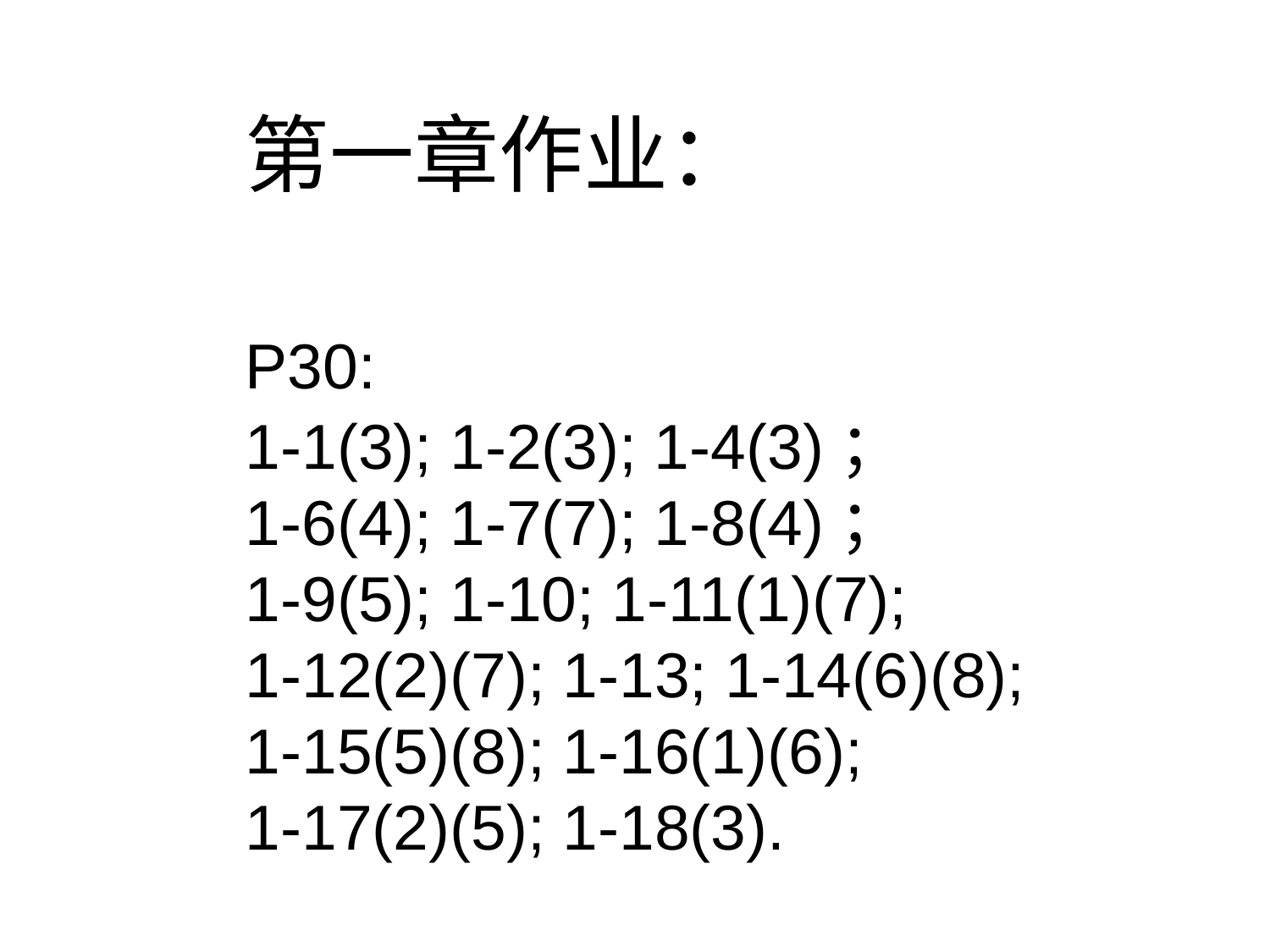

第一章作业：

P30:
1-1(3); 1-2(3); 1-4(3)；
1-6(4); 1-7(7); 1-8(4)；
1-9(5); 1-10; 1-11(1)(7);
1-12(2)(7); 1-13; 1-14(6)(8);
1-15(5)(8); 1-16(1)(6);
1-17(2)(5); 1-18(3).